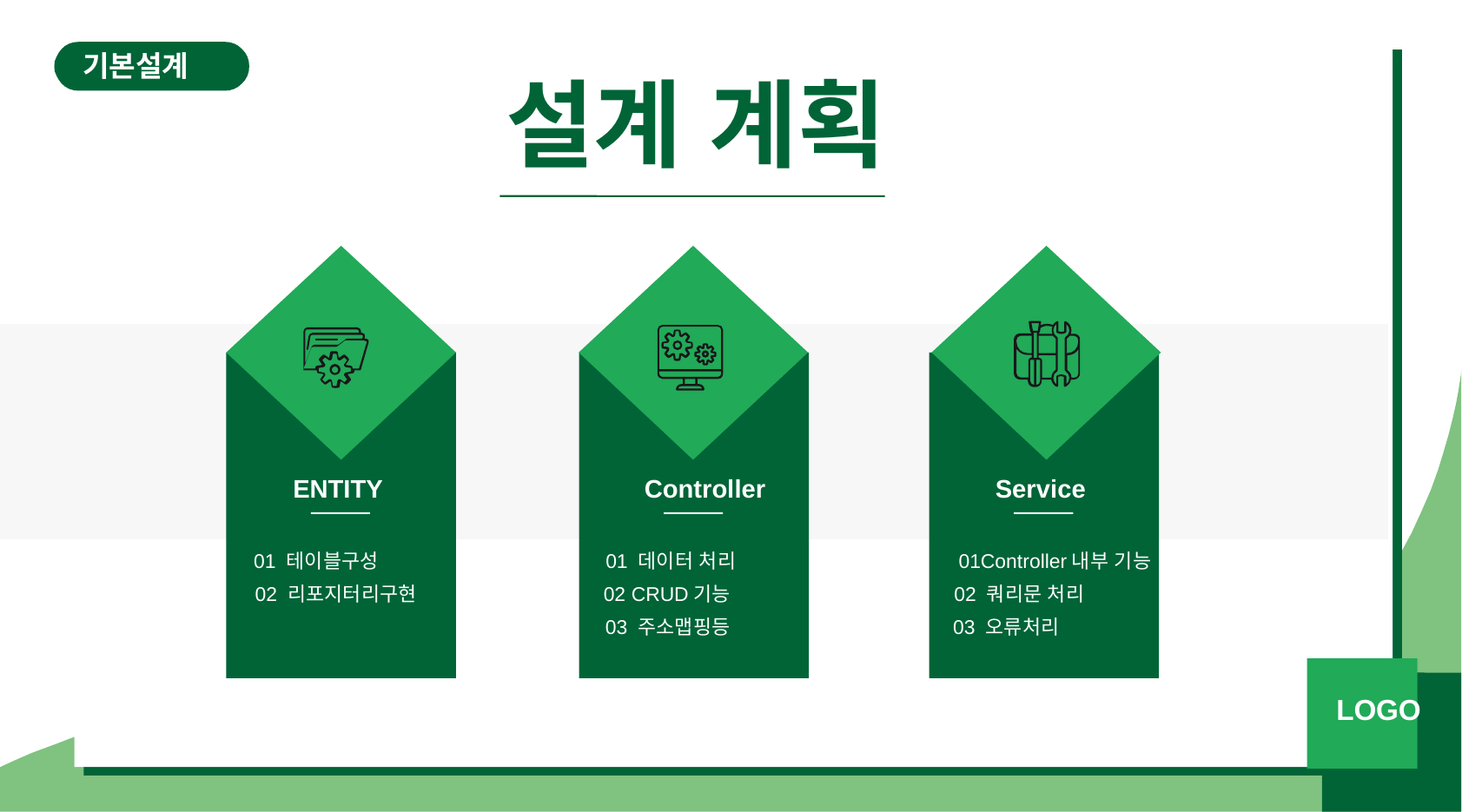

기본설계

설계 계획

ENTITY
Controller
Service

01 테이블구성
01 데이터 처리
01Controller내부 기능
02 리포지터리구현
02 CRUD기능
02 쿼리문 처리
03 주소맵핑등
03 오류처리

LOGO